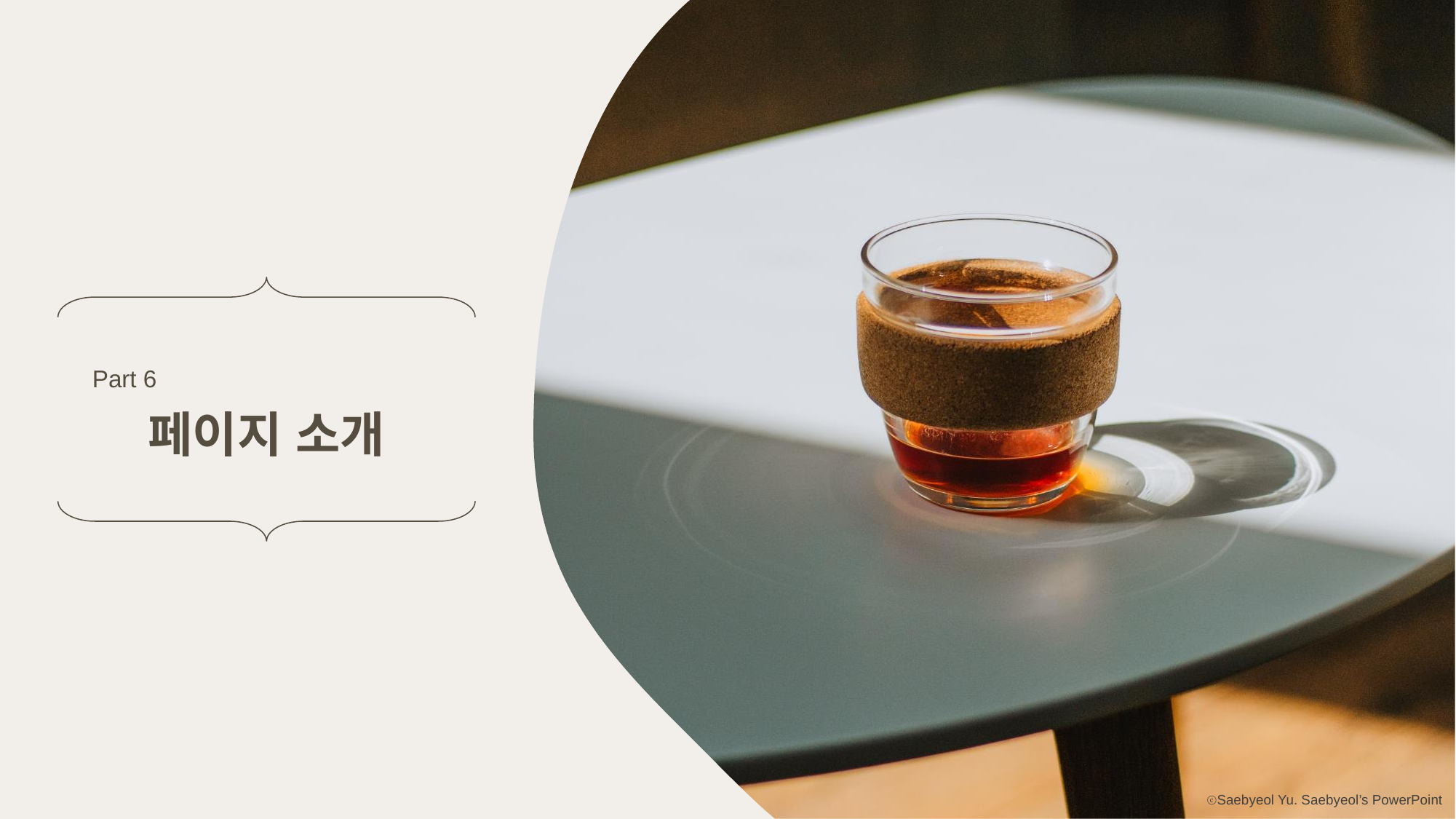

Part 6
페이지 소개
ⓒSaebyeol Yu. Saebyeol’s PowerPoint